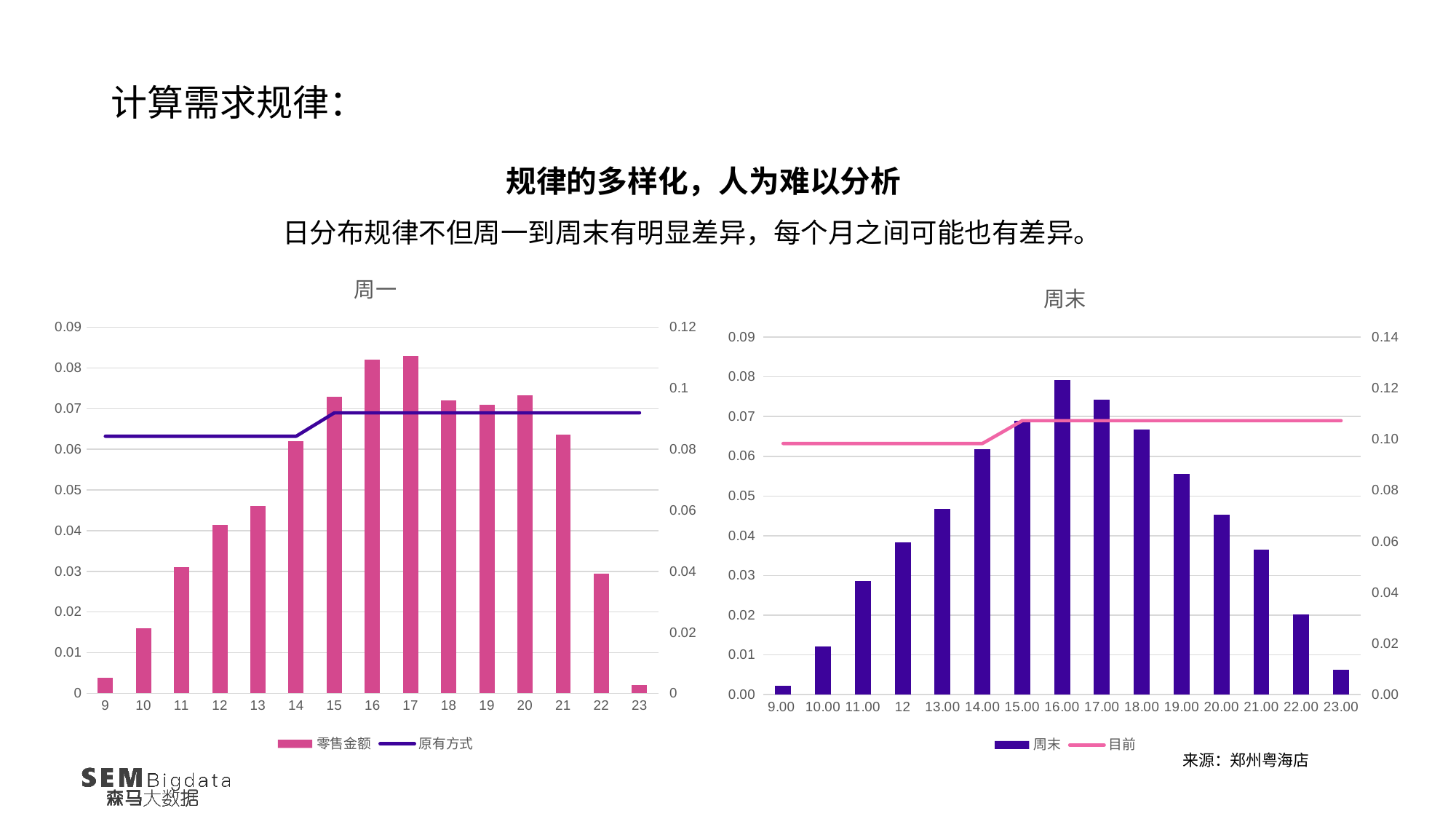

计算需求规律：
规律的多样化，人为难以分析
日分布规律不但周一到周末有明显差异，每个月之间可能也有差异。

### Chart: 周一

| Category |  |  |
|---|---|---|
| 9 | 0.0049914943532714294 | 0.06321839080459771 |
| 10 | 0.02138309019825834 | 0.06321839080459771 |
| 11 | 0.041352521120105505 | 0.06321839080459771 |
| 12 | 0.055328732937335603 | 0.06321839080459771 |
| 13 | 0.06148557928707008 | 0.06321839080459771 |
| 14 | 0.08278191734524085 | 0.06321839080459771 |
| 15 | 0.09731435128358977 | 0.06896551724137931 |
| 16 | 0.10940978222933523 | 0.06896551724137931 |
| 17 | 0.11071140968152501 | 0.06896551724137931 |
| 18 | 0.09592686960359038 | 0.06896551724137931 |
| 19 | 0.09457143648489721 | 0.06896551724137931 |
| 20 | 0.0977420338086075 | 0.06896551724137931 |
| 21 | 0.08478536684793213 | 0.06896551724137931 |
| 22 | 0.03914807740749794 | 0.06896551724137931 |
| 23 | 0.0027637739916117035 | 0.06896551724137931 |

### Chart: 周末

| Category | 周末 | 目前 |
|---|---|---|
| 9.00  | 0.0034940656271817546 | 0.06321839080459771 |
| 10.00  | 0.018801023970211776 | 0.06321839080459771 |
| 11.00  | 0.044439996897059963 | 0.06321839080459771 |
| 12 | 0.05975828097122023 | 0.06321839080459771 |
| 13.00  | 0.07264905748196417 | 0.06321839080459771 |
| 14.00  | 0.09614265766814056 | 0.06321839080459771 |
| 15.00  | 0.10724164145527888 | 0.06896551724137931 |
| 16.00  | 0.12328702195330075 | 0.06896551724137931 |
| 17.00  | 0.1154896439376309 | 0.06896551724137931 |
| 18.00  | 0.10366302071212474 | 0.06896551724137931 |
| 19.00  | 0.08650810643084322 | 0.06896551724137931 |
| 20.00  | 0.07045799394926693 | 0.06896551724137931 |
| 21.00  | 0.05683065704755256 | 0.06896551724137931 |
| 22.00  | 0.03139438367853541 | 0.06896551724137931 |
| 23.00  | 0.009842448219688155 | 0.06896551724137931 |
来源：郑州粤海店